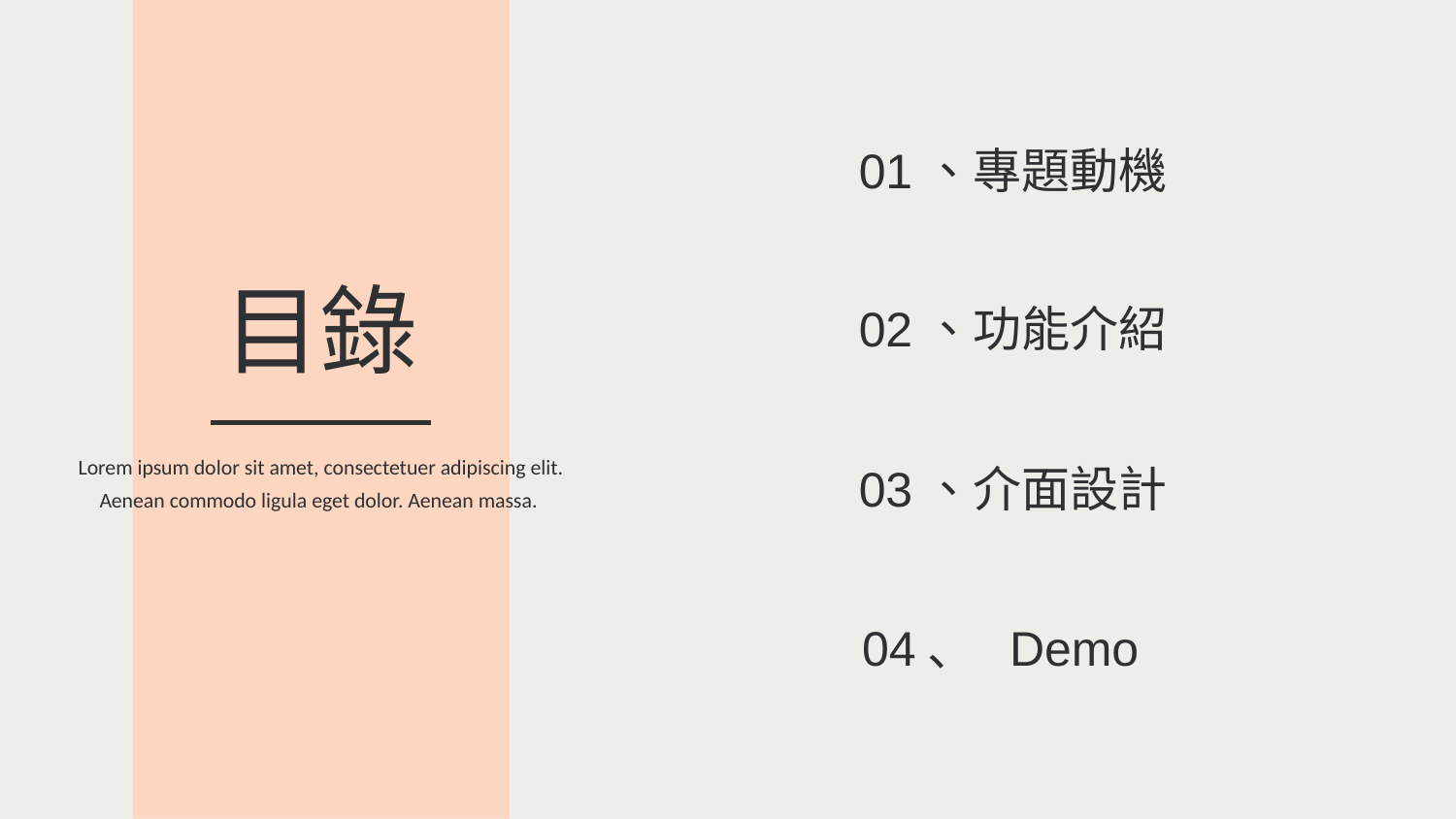

01、專題動機
目錄
02、功能介紹
Lorem ipsum dolor sit amet, consectetuer adipiscing elit. Aenean commodo ligula eget dolor. Aenean massa.
03、介面設計
04、  Demo